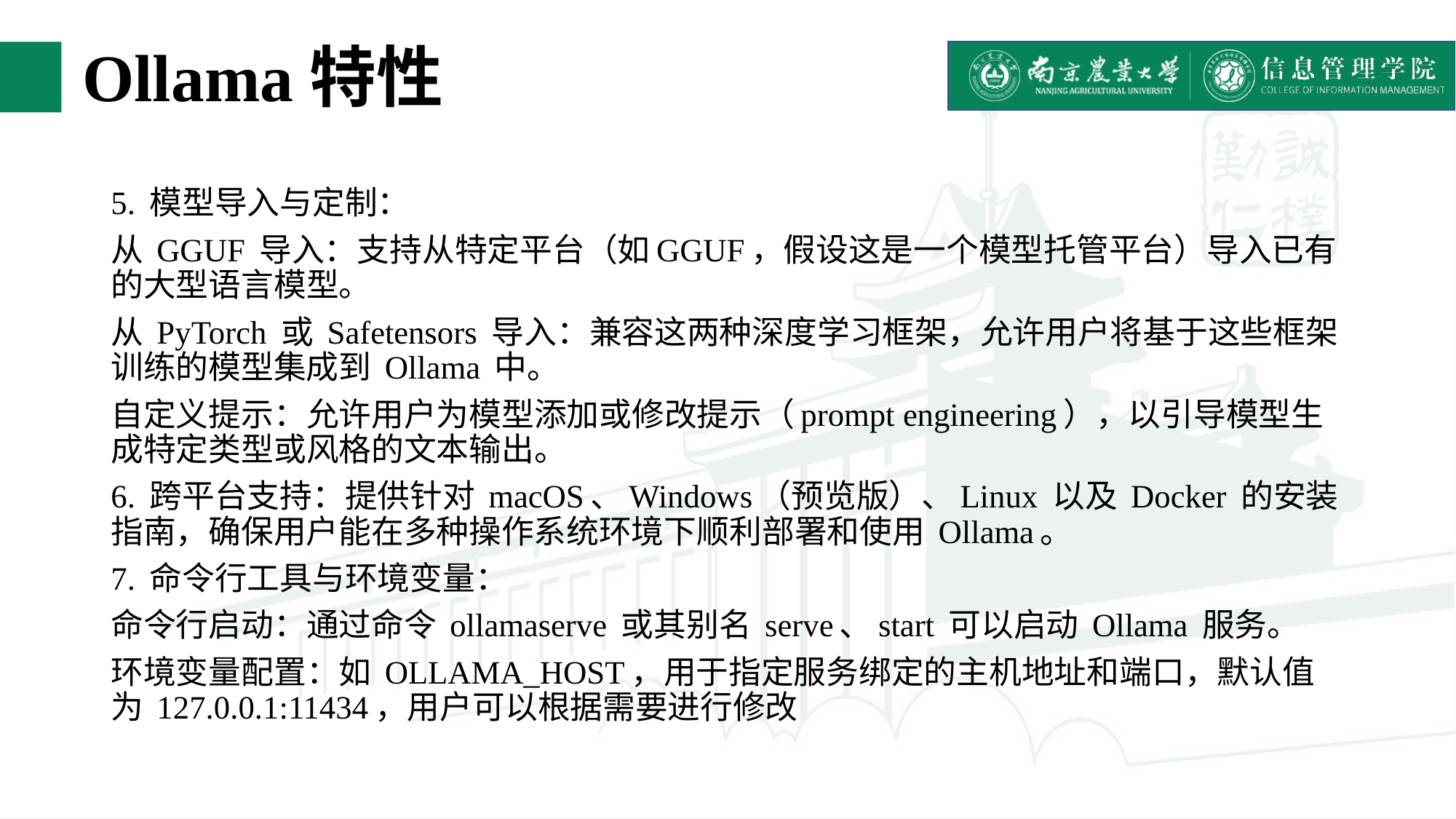

# Ollama特性
5. 模型导入与定制：
从 GGUF 导入：支持从特定平台（如GGUF，假设这是一个模型托管平台）导入已有的大型语言模型。
从 PyTorch 或 Safetensors 导入：兼容这两种深度学习框架，允许用户将基于这些框架训练的模型集成到 Ollama 中。
自定义提示：允许用户为模型添加或修改提示（prompt engineering），以引导模型生成特定类型或风格的文本输出。
6. 跨平台支持：提供针对 macOS、Windows（预览版）、Linux 以及 Docker 的安装指南，确保用户能在多种操作系统环境下顺利部署和使用 Ollama。
7. 命令行工具与环境变量：
命令行启动：通过命令 ollamaserve 或其别名 serve、start 可以启动 Ollama 服务。
环境变量配置：如 OLLAMA_HOST，用于指定服务绑定的主机地址和端口，默认值为 127.0.0.1:11434，用户可以根据需要进行修改